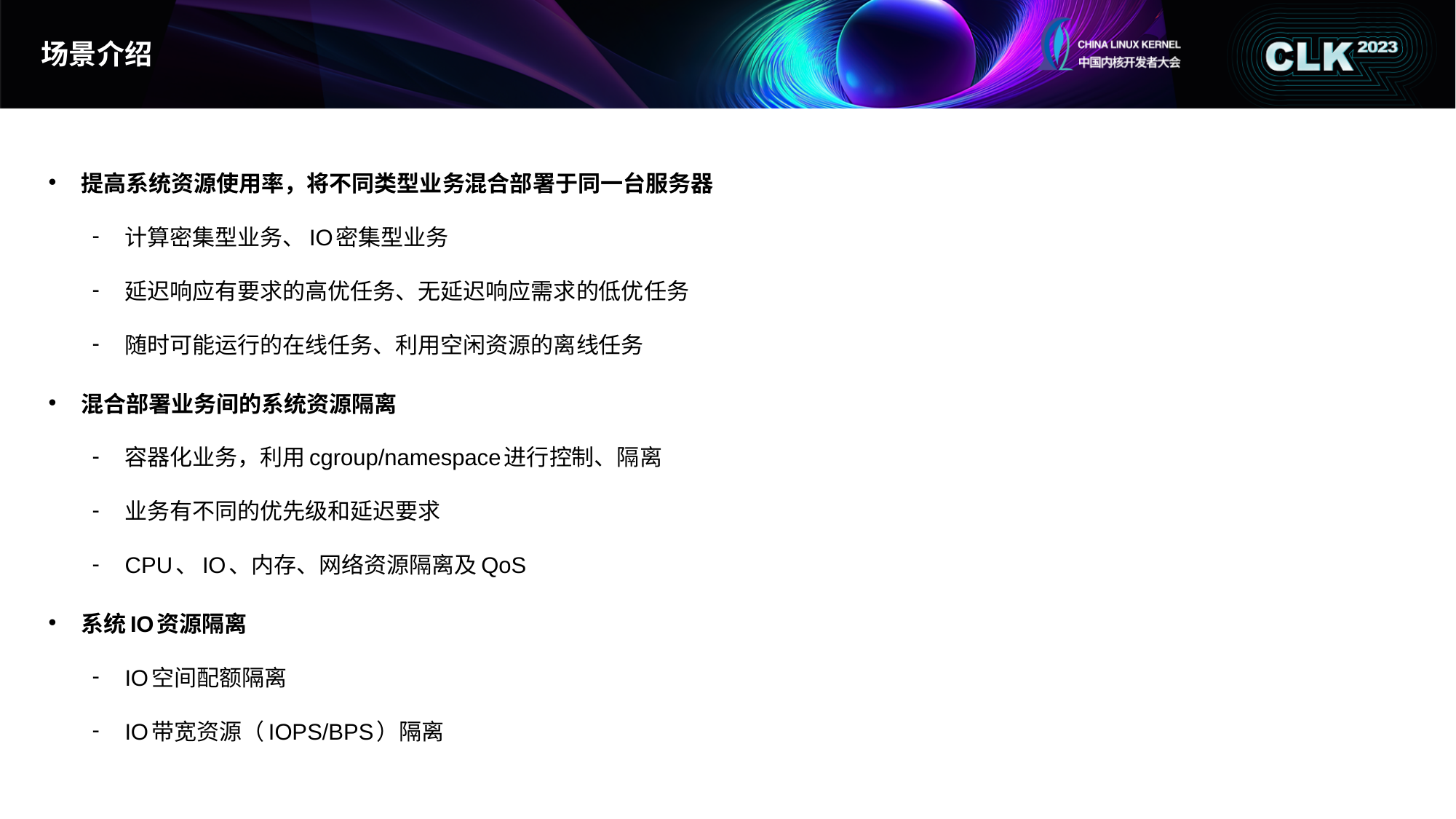

# 场景介绍
提高系统资源使用率，将不同类型业务混合部署于同一台服务器
计算密集型业务、IO密集型业务
延迟响应有要求的高优任务、无延迟响应需求的低优任务
随时可能运行的在线任务、利用空闲资源的离线任务
混合部署业务间的系统资源隔离
容器化业务，利用cgroup/namespace进行控制、隔离
业务有不同的优先级和延迟要求
CPU、IO、内存、网络资源隔离及QoS
系统IO资源隔离
IO空间配额隔离
IO带宽资源（IOPS/BPS）隔离